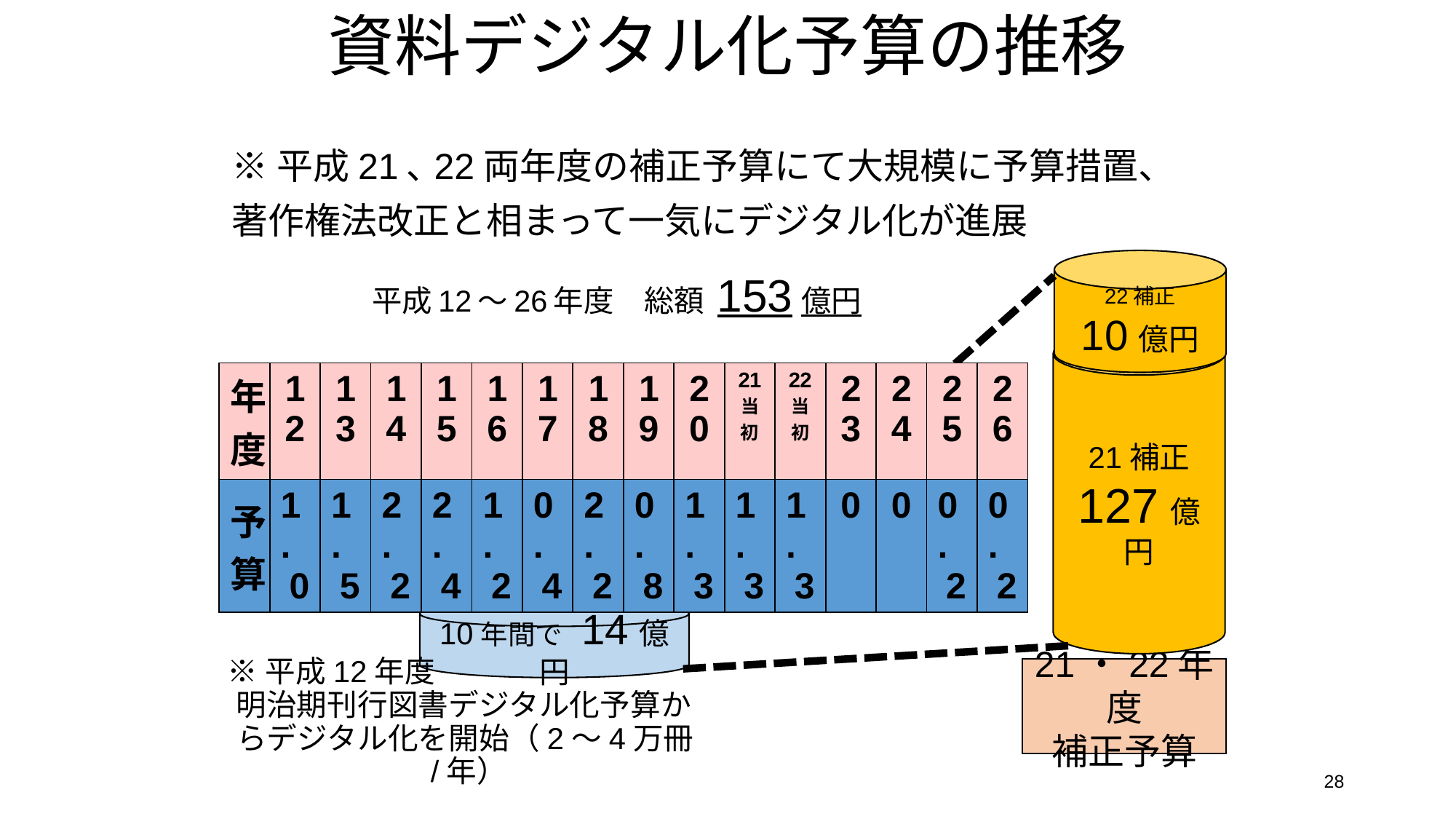

# 資料デジタル化予算の推移
※平成21､22両年度の補正予算にて大規模に予算措置、
著作権法改正と相まって一気にデジタル化が進展
22補正
10億円
平成12～26年度　総額 153億円
21補正
127億円
| 年度 | 12 | 13 | 14 | 15 | 16 | 17 | 18 | 19 | 20 | 21 当初 | 22 当初 | 23 | 24 | 25 | 26 |
| --- | --- | --- | --- | --- | --- | --- | --- | --- | --- | --- | --- | --- | --- | --- | --- |
| 予算 | 1. 0 | 1. 5 | 2. 2 | 2. 4 | 1. 2 | 0. 4 | 2. 2 | 0. 8 | 1. 3 | 1. 3 | 1. 3 | 0 | 0 | 0. 2 | 0. 2 |
（単位：億円）
10年間で  14億円
※平成12年度
明治期刊行図書デジタル化予算からデジタル化を開始（2～4万冊/年）
21・22年度
補正予算
28
28